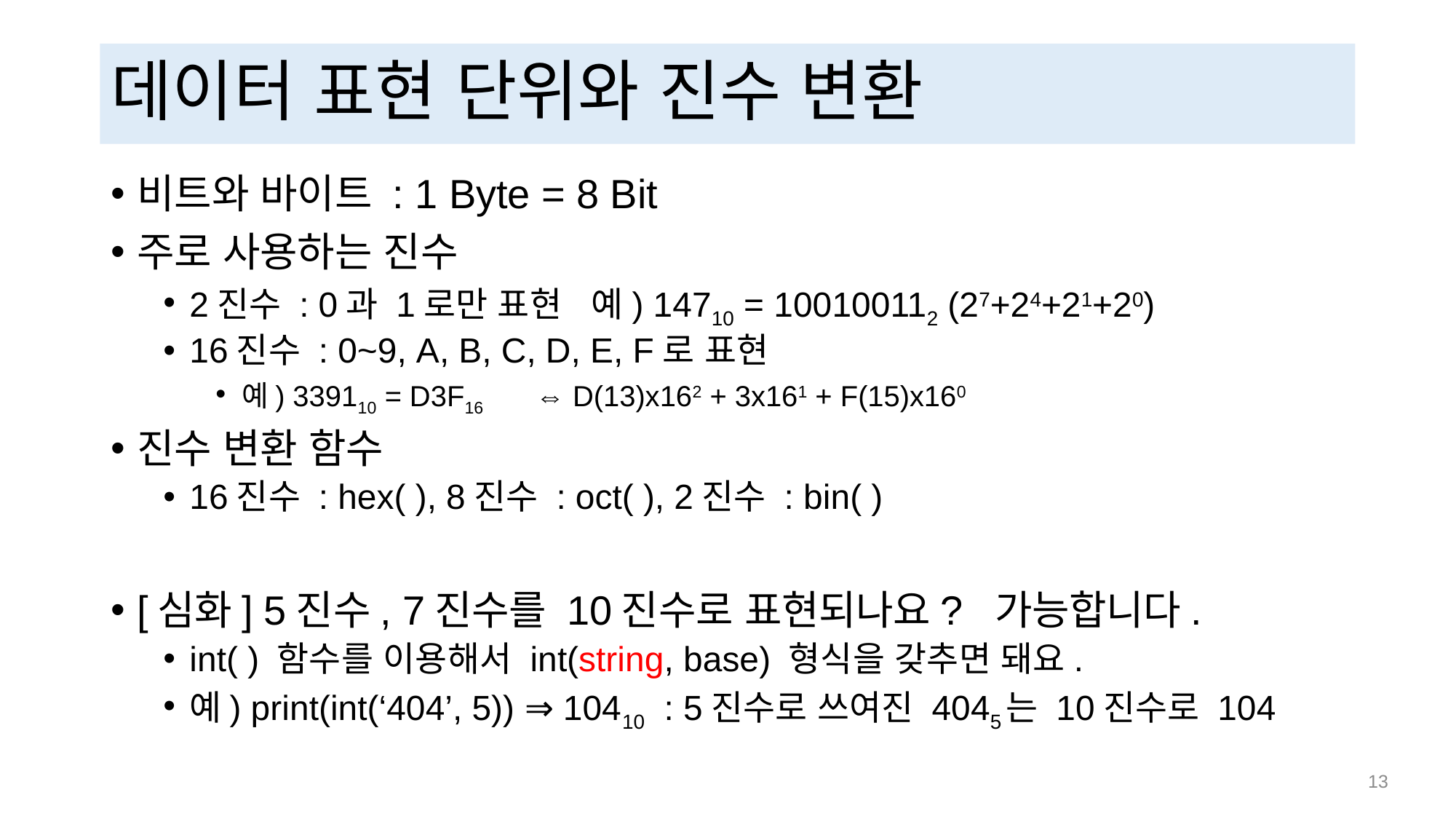

# 데이터 표현 단위와 진수 변환
비트와 바이트 : 1 Byte = 8 Bit
주로 사용하는 진수
2진수 : 0과 1로만 표현   예) 14710 = 100100112 (27+24+21+20)
16진수 : 0~9, A, B, C, D, E, F로 표현
예) 339110 = D3F16           ⇔ D(13)x162 + 3x161 + F(15)x160
진수 변환 함수
16진수 : hex( ), 8진수 : oct( ), 2진수 : bin( )

[심화] 5진수, 7진수를 10진수로 표현되나요?  가능합니다.
int( ) 함수를 이용해서 int(string, base) 형식을 갖추면 돼요.
예) print(int(‘404’, 5)) ⇒ 10410  : 5진수로 쓰여진 4045는 10진수로 104

 13